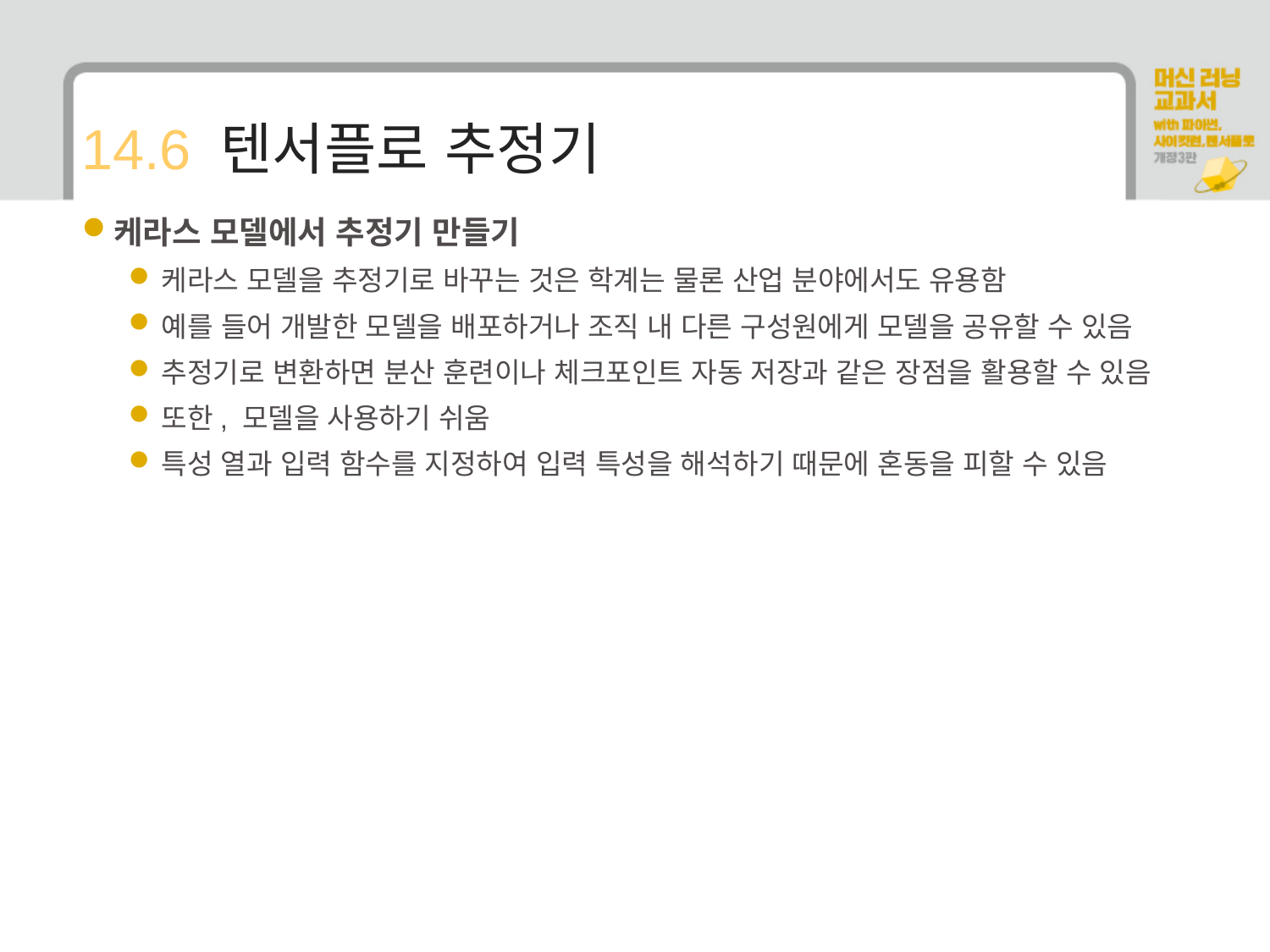

# 14.6 텐서플로 추정기
케라스 모델에서 추정기 만들기
케라스 모델을 추정기로 바꾸는 것은 학계는 물론 산업 분야에서도 유용함
예를 들어 개발한 모델을 배포하거나 조직 내 다른 구성원에게 모델을 공유할 수 있음
추정기로 변환하면 분산 훈련이나 체크포인트 자동 저장과 같은 장점을 활용할 수 있음
또한, 모델을 사용하기 쉬움
특성 열과 입력 함수를 지정하여 입력 특성을 해석하기 때문에 혼동을 피할 수 있음